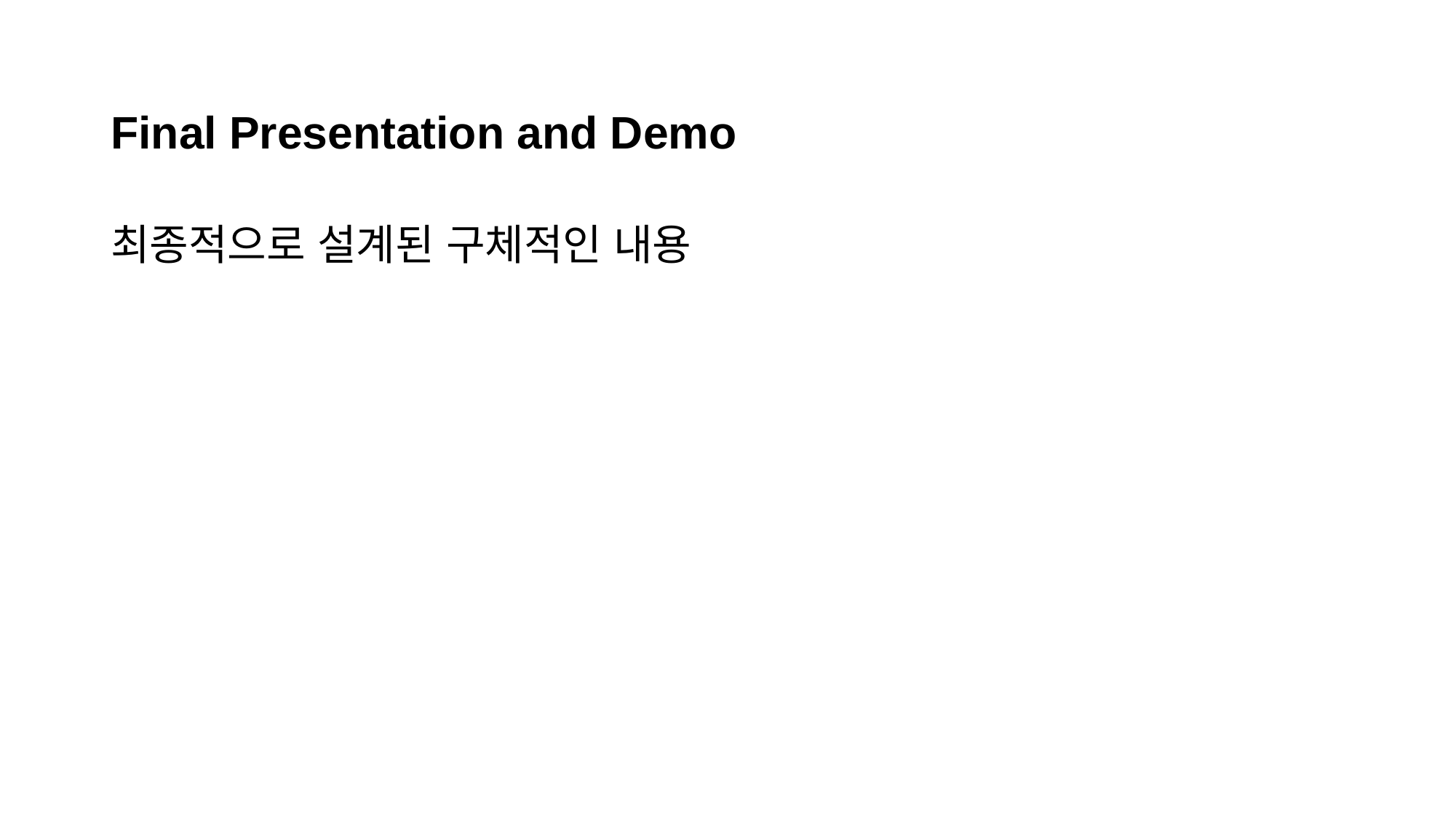

# Final Presentation and Demo
최종적으로 설계된 구체적인 내용